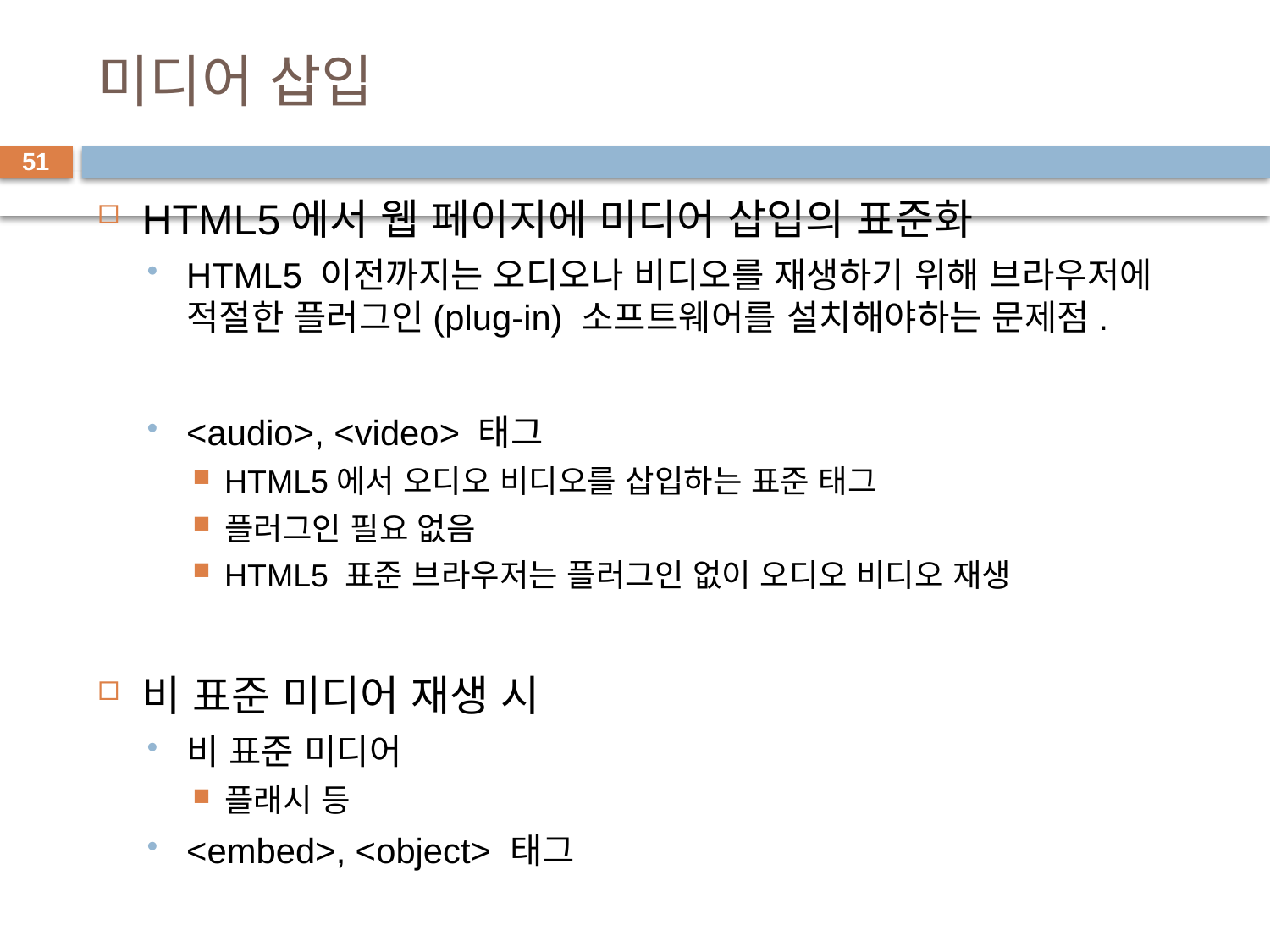

# 미디어 삽입
51
HTML5에서 웹 페이지에 미디어 삽입의 표준화
HTML5 이전까지는 오디오나 비디오를 재생하기 위해 브라우저에 적절한 플러그인(plug-in) 소프트웨어를 설치해야하는 문제점.

<audio>, <video> 태그
HTML5에서 오디오 비디오를 삽입하는 표준 태그
플러그인 필요 없음
HTML5 표준 브라우저는 플러그인 없이 오디오 비디오 재생

비 표준 미디어 재생 시
비 표준 미디어
플래시 등
<embed>, <object> 태그